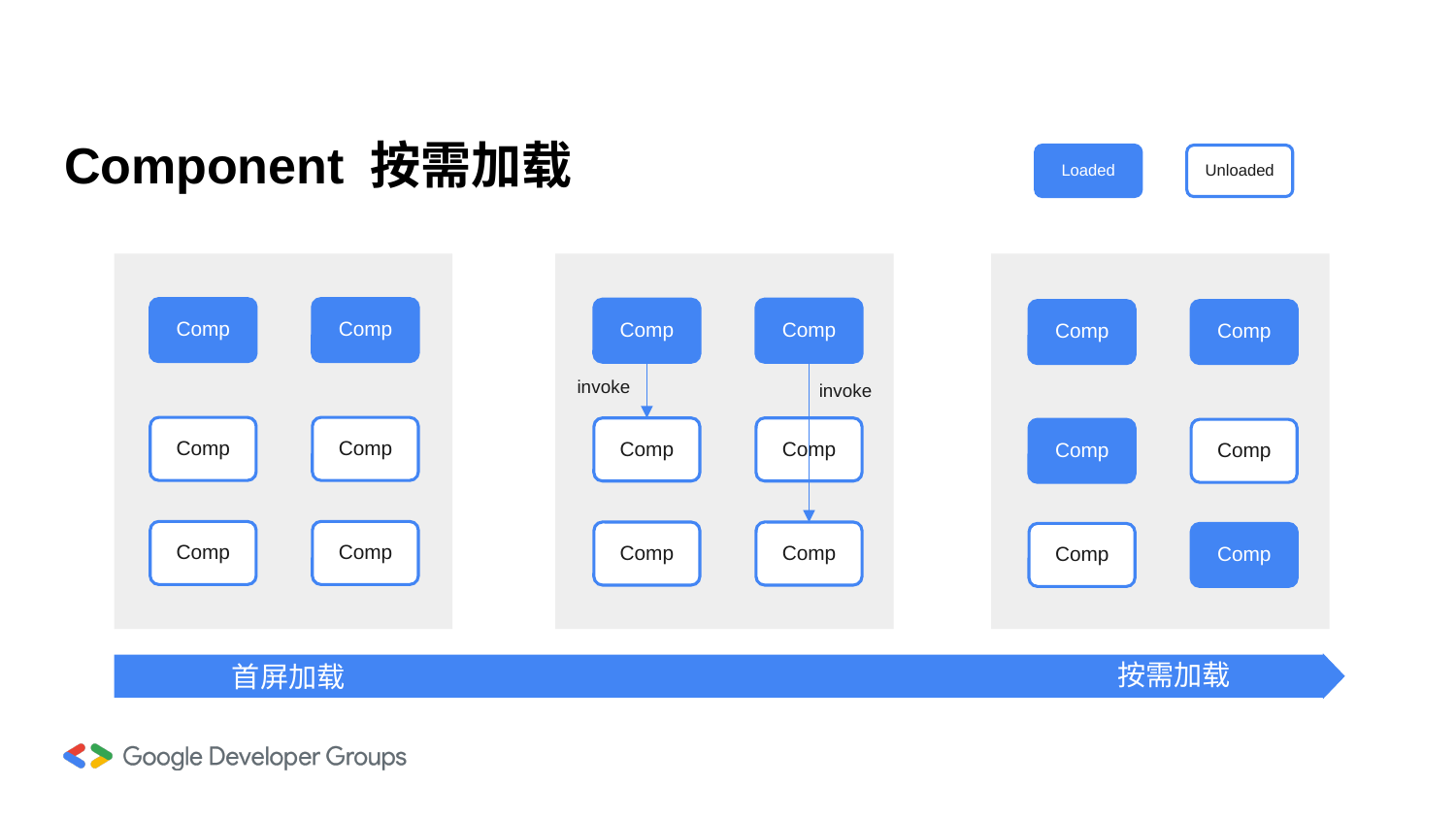

# Component 按需加载
Loaded
Unloaded

Comp
Comp
Comp
Comp
Comp
Comp
invoke
invoke
Comp
Comp
Comp
Comp
Comp
Comp
Comp
Comp
Comp
Comp
Comp
Comp
按需加载
首屏加载